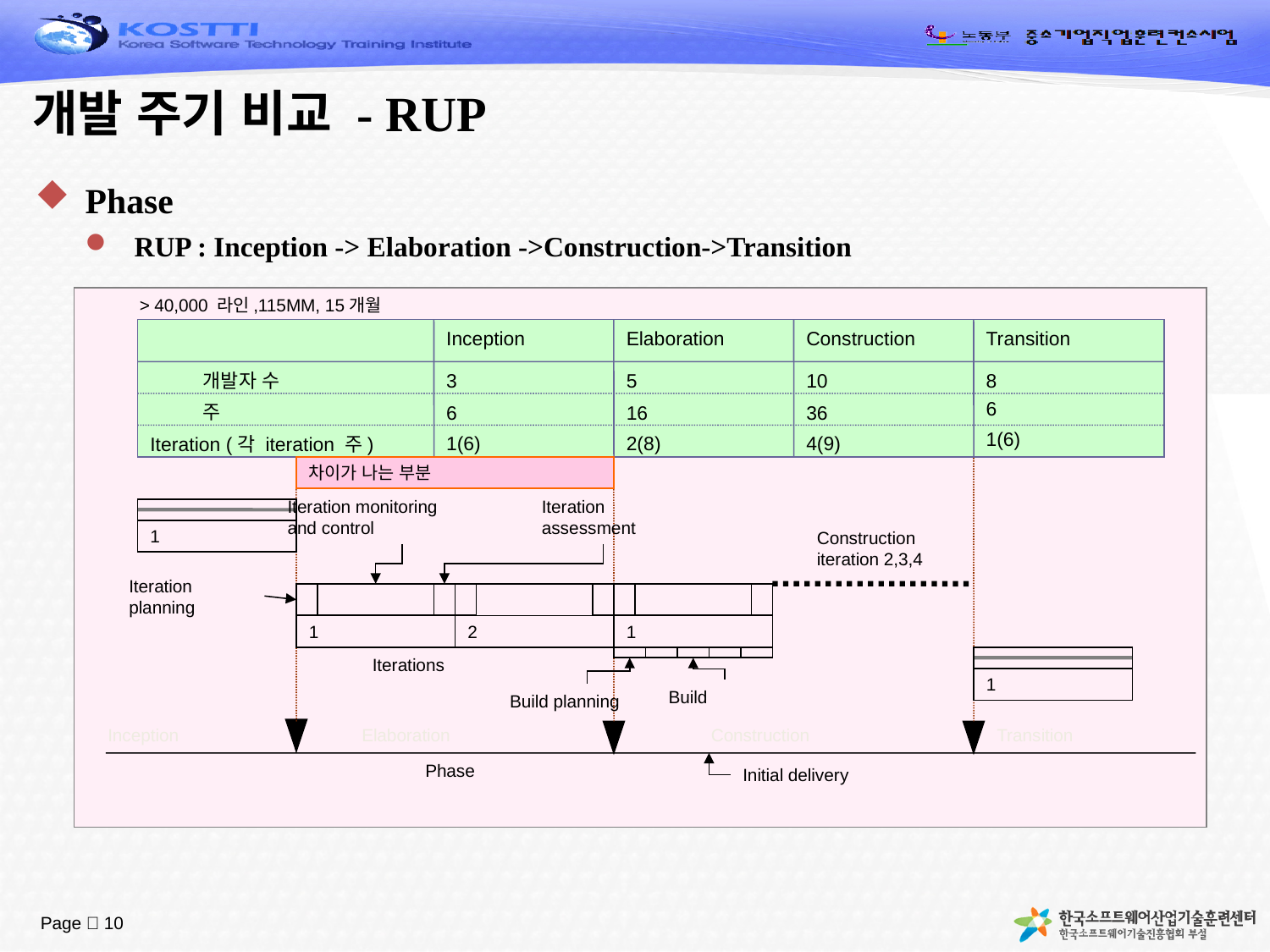

# 개발 주기 비교 - RUP
Phase
RUP : Inception -> Elaboration ->Construction->Transition

> 40,000 라인,115MM, 15개월

Inception

Elaboration

Construction

Transition

개발자 수
3
5
10
8
6

주
6
16
36
1(6)
1(6)
2(8)
4(9)

Iteration (각 iteration 주)

차이가 나는 부분
Iteration monitoring
and control
Iteration assessment

1
Construction iteration 2,3,4
Iteration planning

1
2
1

1
Iterations
Build
Build planning
Inception
Elaboration
Construction
Transition

Phase
Initial delivery